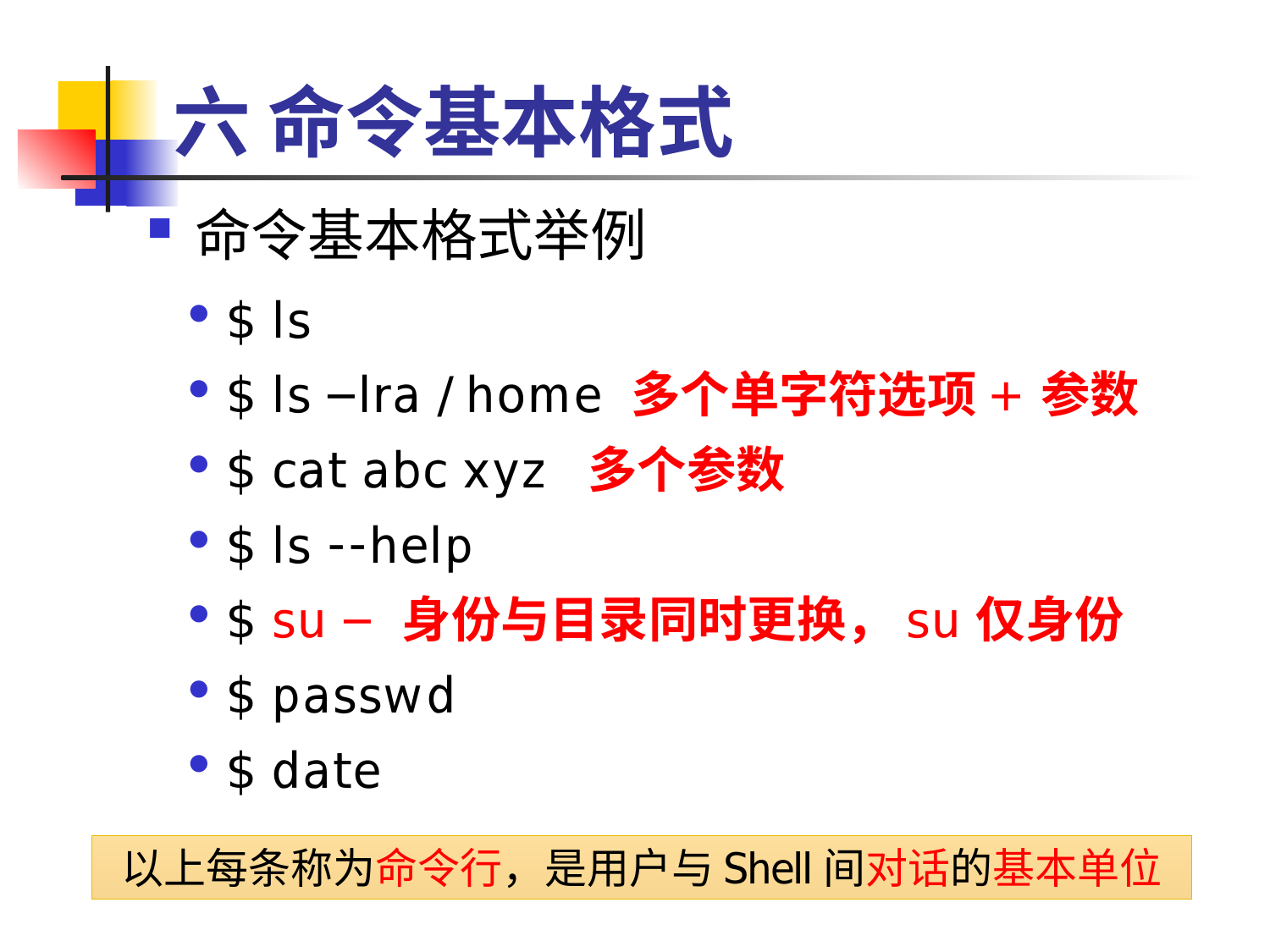

# 六 命令基本格式
命令基本格式举例
$ ls
$ ls –lra /home 多个单字符选项+参数
$ cat abc xyz  多个参数
$ ls --help
$ su – 身份与目录同时更换，su仅身份
$ passwd
$ date
以上每条称为命令行，是用户与Shell间对话的基本单位